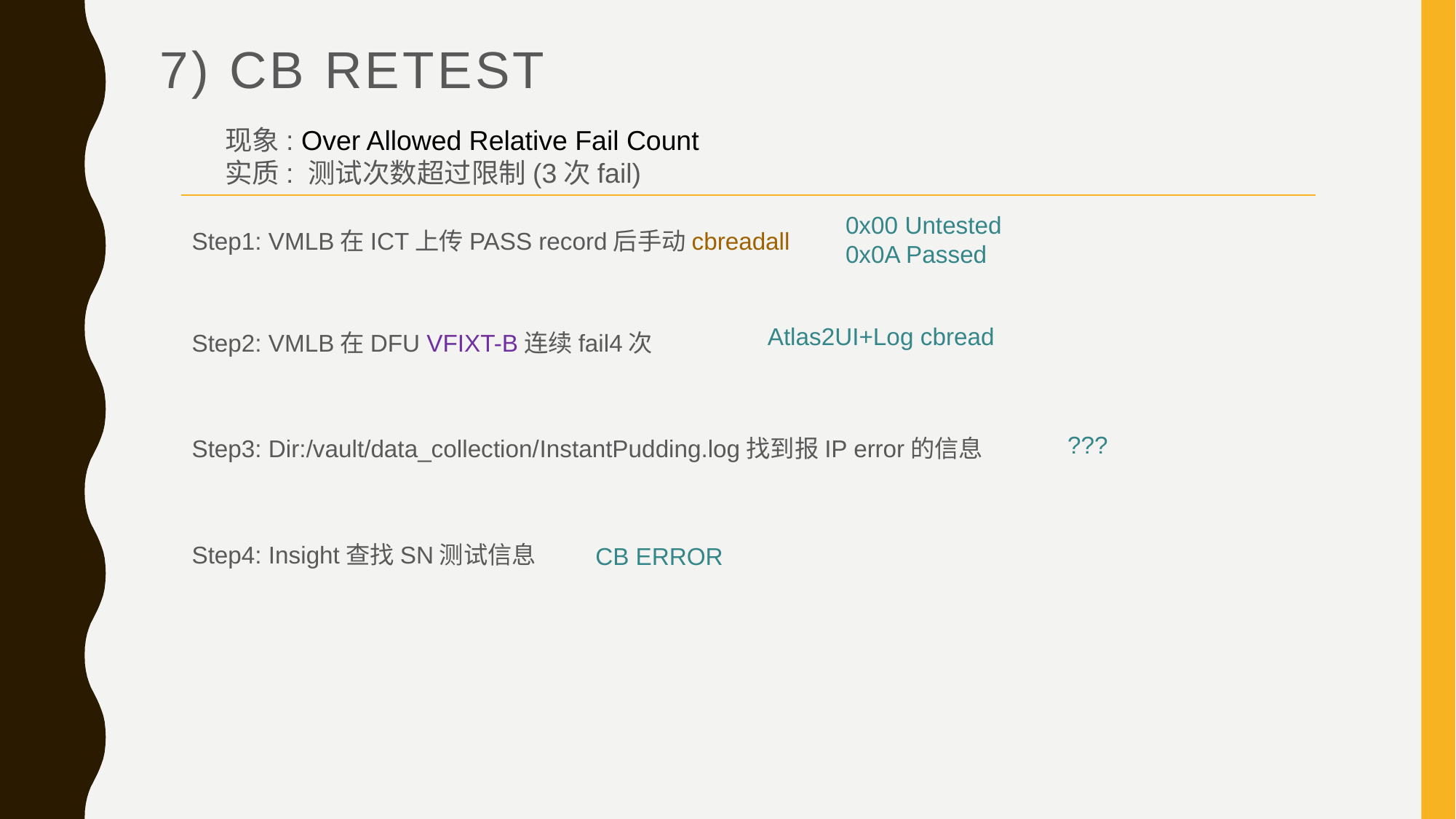

# 7) CB RETEST
现象: Over Allowed Relative Fail Count
实质: 测试次数超过限制(3次fail)
0x00 Untested
0x0A Passed
Step1: VMLB在ICT上传PASS record后手动cbreadall
Atlas2UI+Log cbread
Step2: VMLB在DFU VFIXT-B连续fail4次
???
Step3: Dir:/vault/data_collection/InstantPudding.log找到报IP error的信息
Step4: Insight查找SN测试信息
CB ERROR